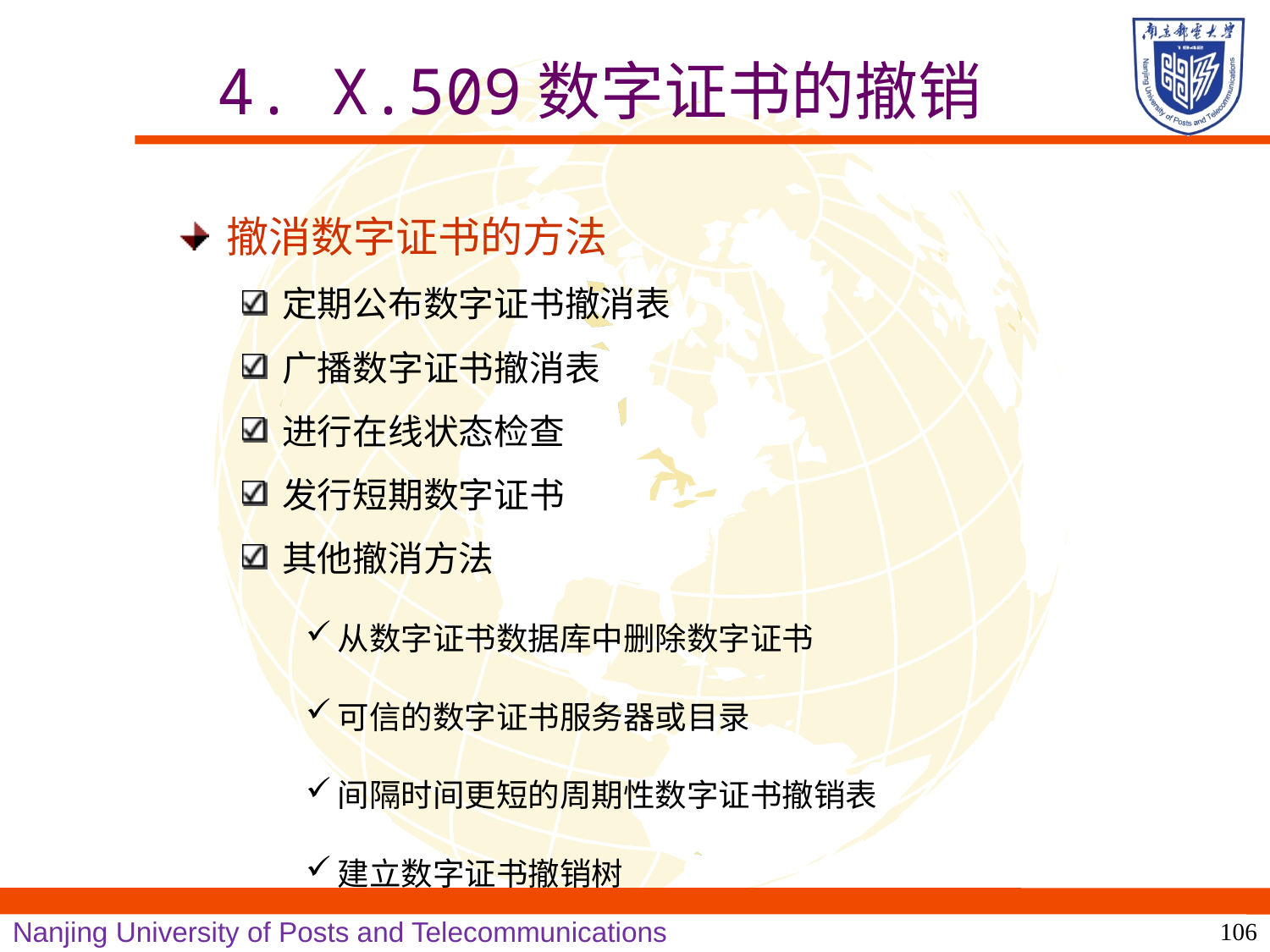

# 4. X.509数字证书的撤销
撤消数字证书的方法
定期公布数字证书撤消表
广播数字证书撤消表
进行在线状态检查
发行短期数字证书
其他撤消方法
从数字证书数据库中删除数字证书
可信的数字证书服务器或目录
间隔时间更短的周期性数字证书撤销表
建立数字证书撤销树

106